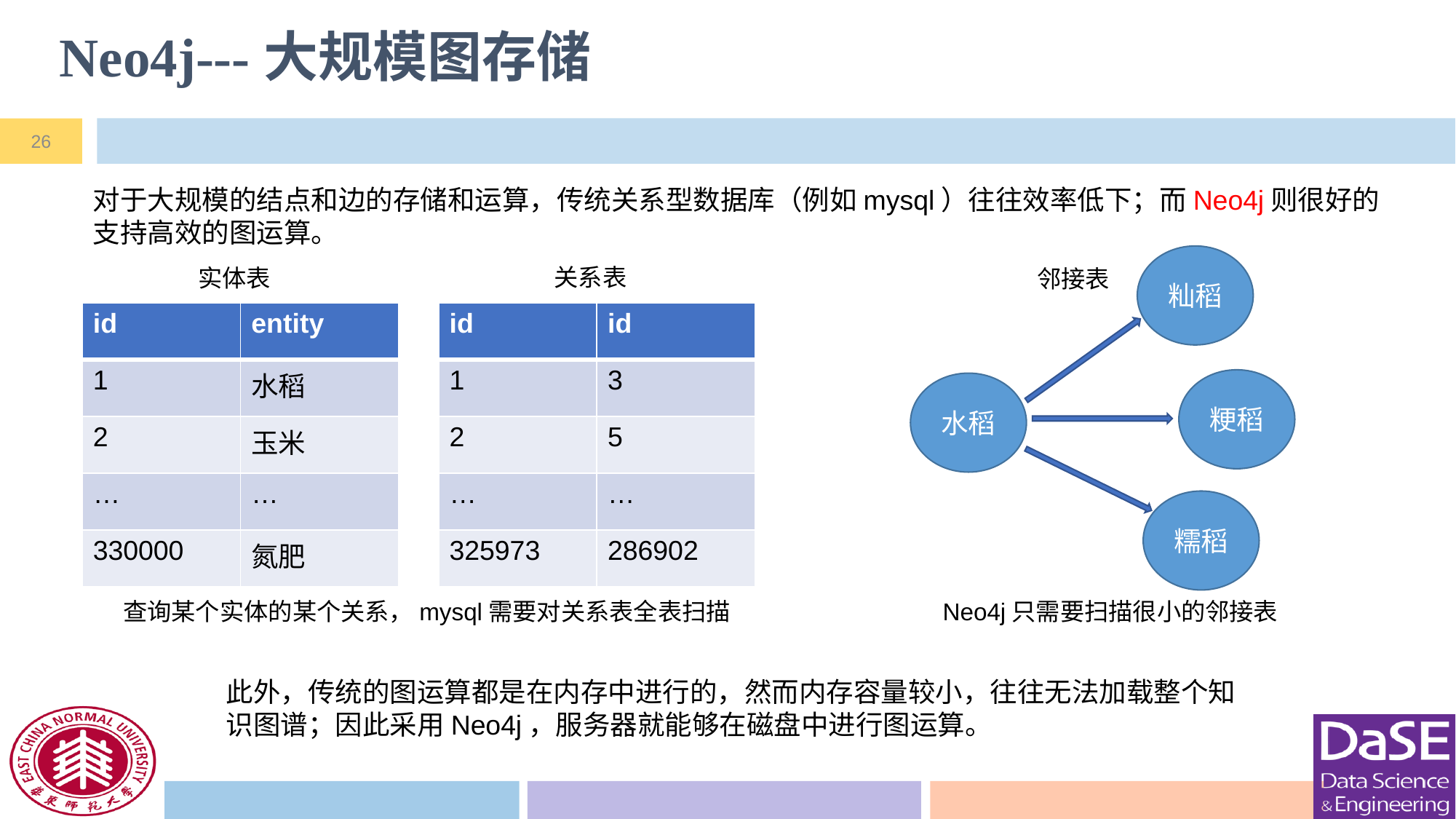

# Neo4j---大规模图存储
26
对于大规模的结点和边的存储和运算，传统关系型数据库（例如mysql）往往效率低下；而Neo4j则很好的支持高效的图运算。
籼稻
关系表
实体表
邻接表
| id | id |
| --- | --- |
| 1 | 3 |
| 2 | 5 |
| … | … |
| 325973 | 286902 |
| id | entity |
| --- | --- |
| 1 | 水稻 |
| 2 | 玉米 |
| … | … |
| 330000 | 氮肥 |

粳稻
水稻

糯稻
查询某个实体的某个关系，mysql需要对关系表全表扫描
Neo4j只需要扫描很小的邻接表
此外，传统的图运算都是在内存中进行的，然而内存容量较小，往往无法加载整个知识图谱；因此采用Neo4j，服务器就能够在磁盘中进行图运算。